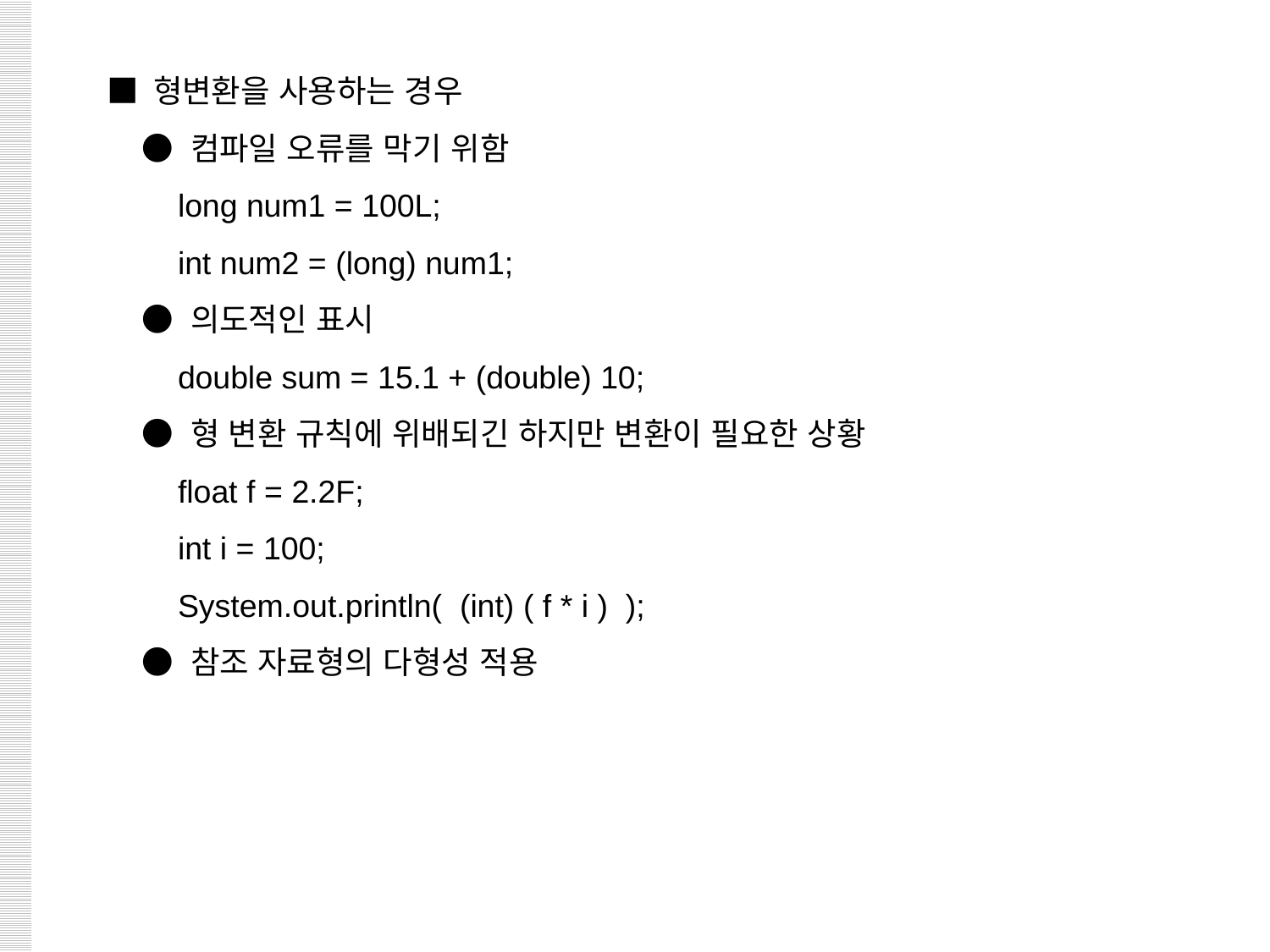

■ 형변환을 사용하는 경우
    ● 컴파일 오류를 막기 위함
        long num1 = 100L;
        int num2 = (long) num1;
    ● 의도적인 표시
        double sum = 15.1 + (double) 10;
    ● 형 변환 규칙에 위배되긴 하지만 변환이 필요한 상황
        float f = 2.2F;
        int i = 100;
        System.out.println(  (int) ( f * i )  );
    ● 참조 자료형의 다형성 적용